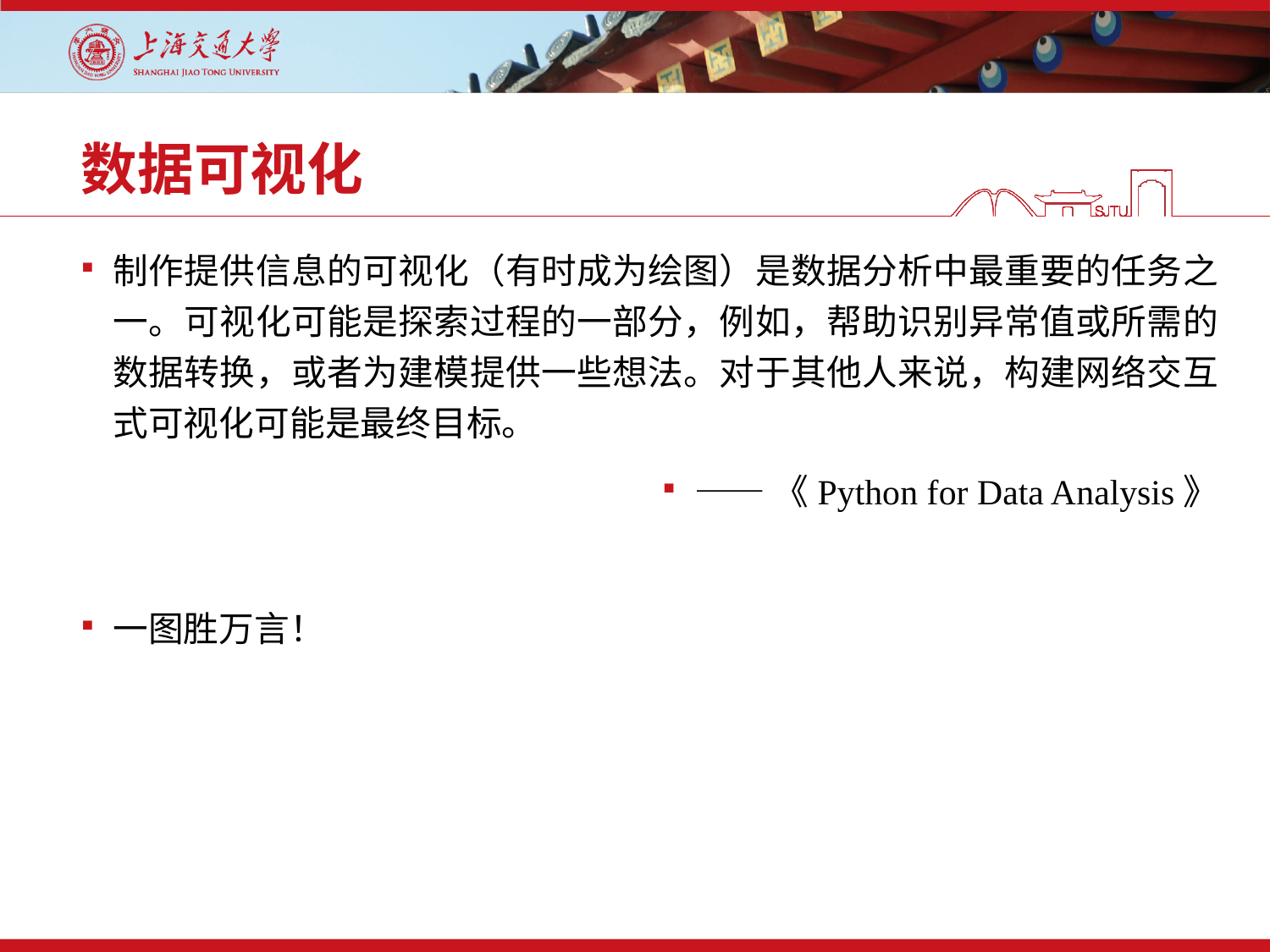

# 数据可视化
制作提供信息的可视化（有时成为绘图）是数据分析中最重要的任务之一。可视化可能是探索过程的一部分，例如，帮助识别异常值或所需的数据转换，或者为建模提供一些想法。对于其他人来说，构建网络交互式可视化可能是最终目标。
——《Python for Data Analysis》

一图胜万言！